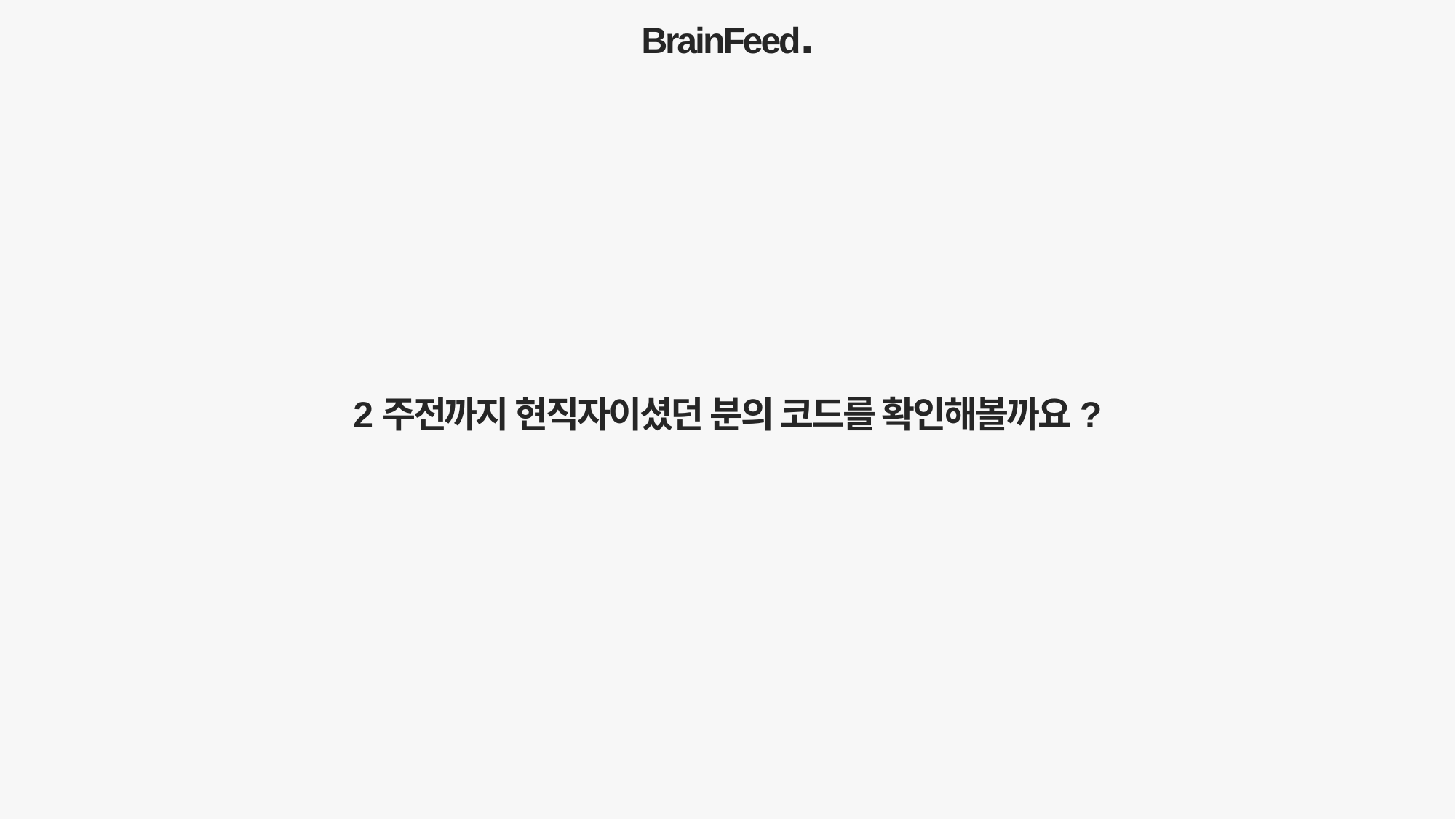

BrainFeed.
HTML
CSS
JavaScript

2주전까지 현직자이셨던 분의 코드를 확인해볼까요?